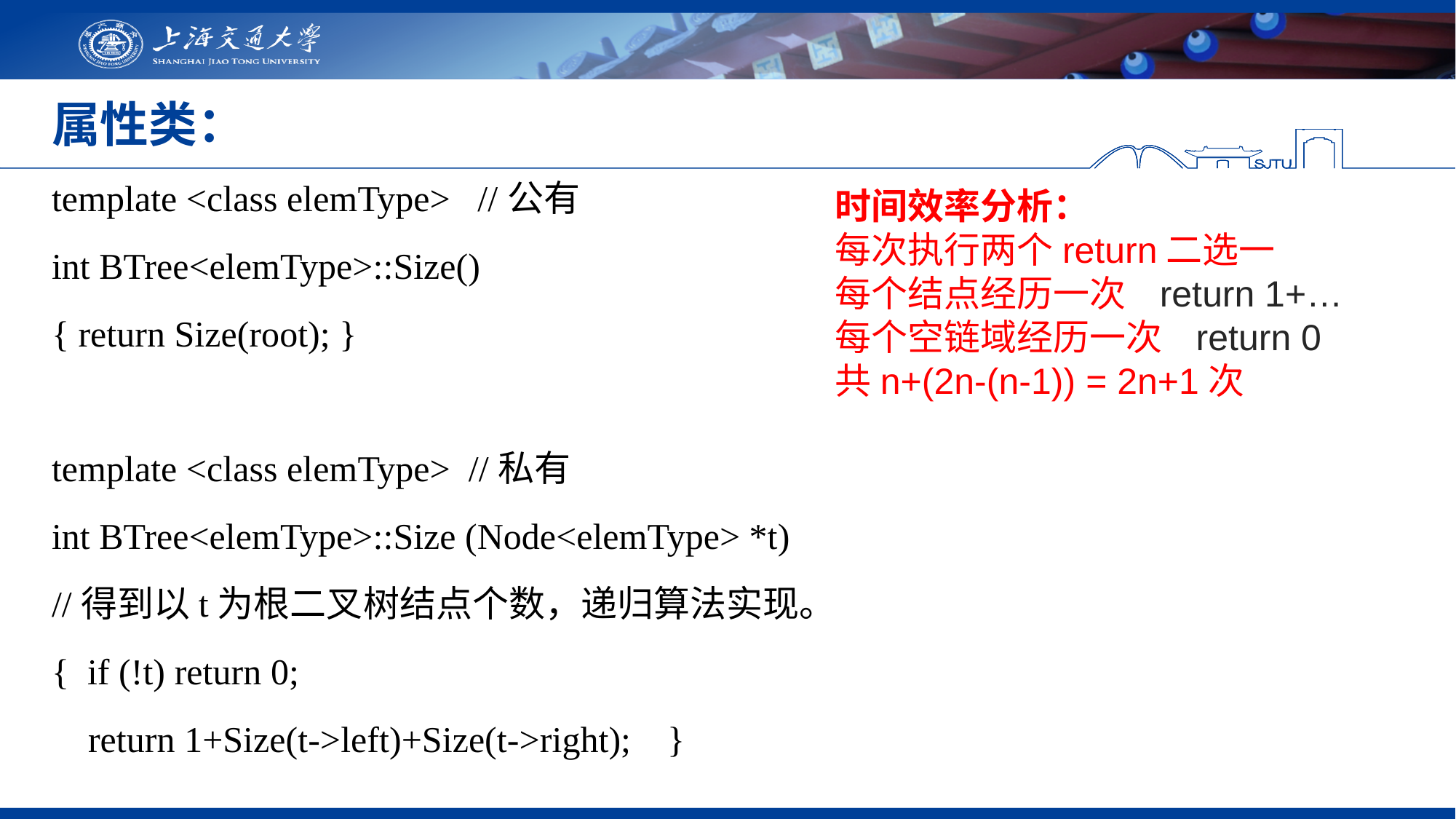

# 属性类：
template <class elemType>   //公有
int BTree<elemType>::Size()
{ return Size(root); }

template <class elemType>  //私有
int BTree<elemType>::Size (Node<elemType> *t)
//得到以t为根二叉树结点个数，递归算法实现。
{  if (!t) return 0;
    return 1+Size(t->left)+Size(t->right);    }
时间效率分析：
每次执行两个return二选一
每个结点经历一次   return 1+…
每个空链域经历一次   return 0
共n+(2n-(n-1)) = 2n+1次